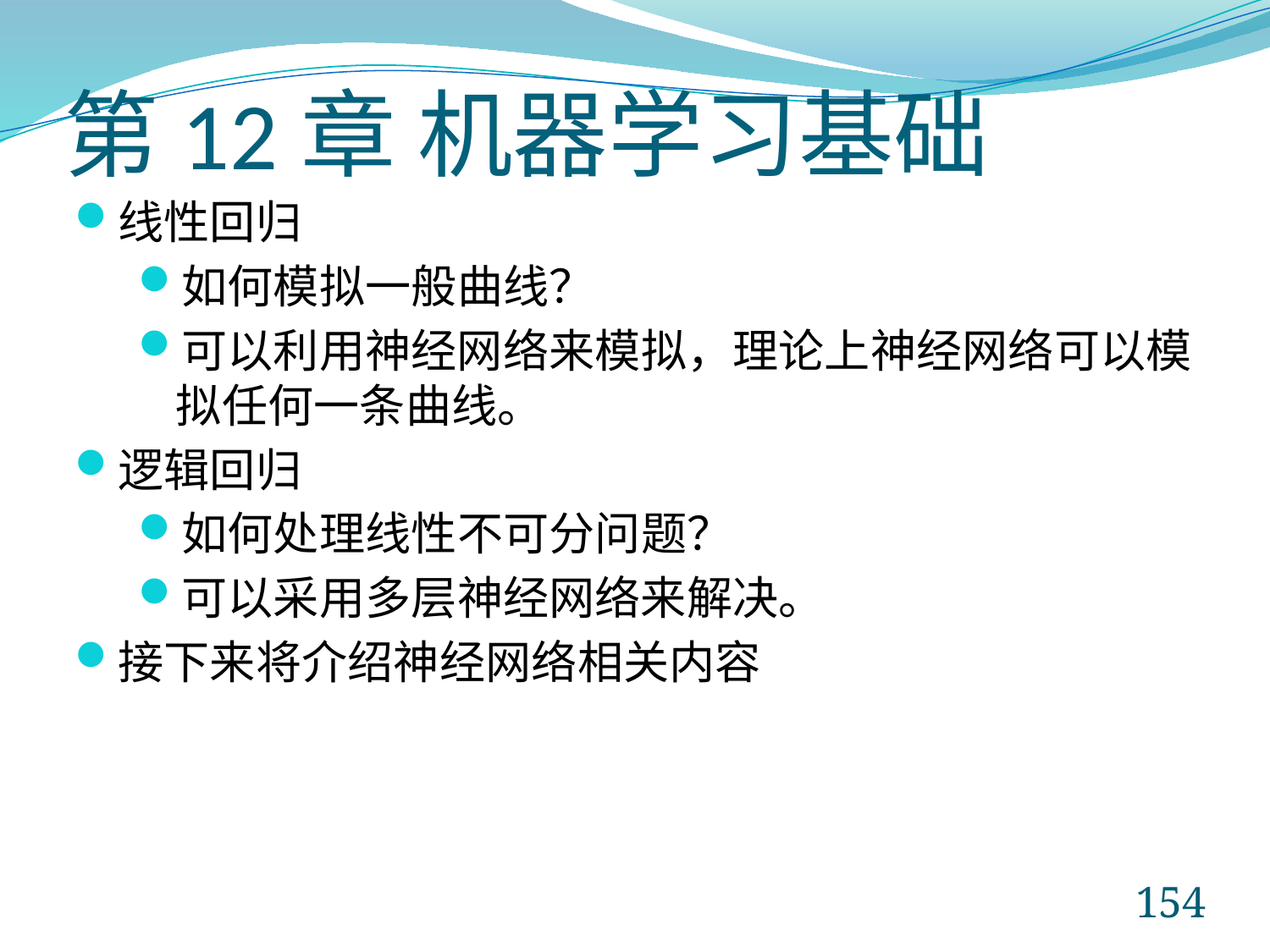

# 第12章 机器学习基础
线性回归
如何模拟一般曲线？
可以利用神经网络来模拟，理论上神经网络可以模拟任何一条曲线。
逻辑回归
如何处理线性不可分问题？
可以采用多层神经网络来解决。
接下来将介绍神经网络相关内容

154